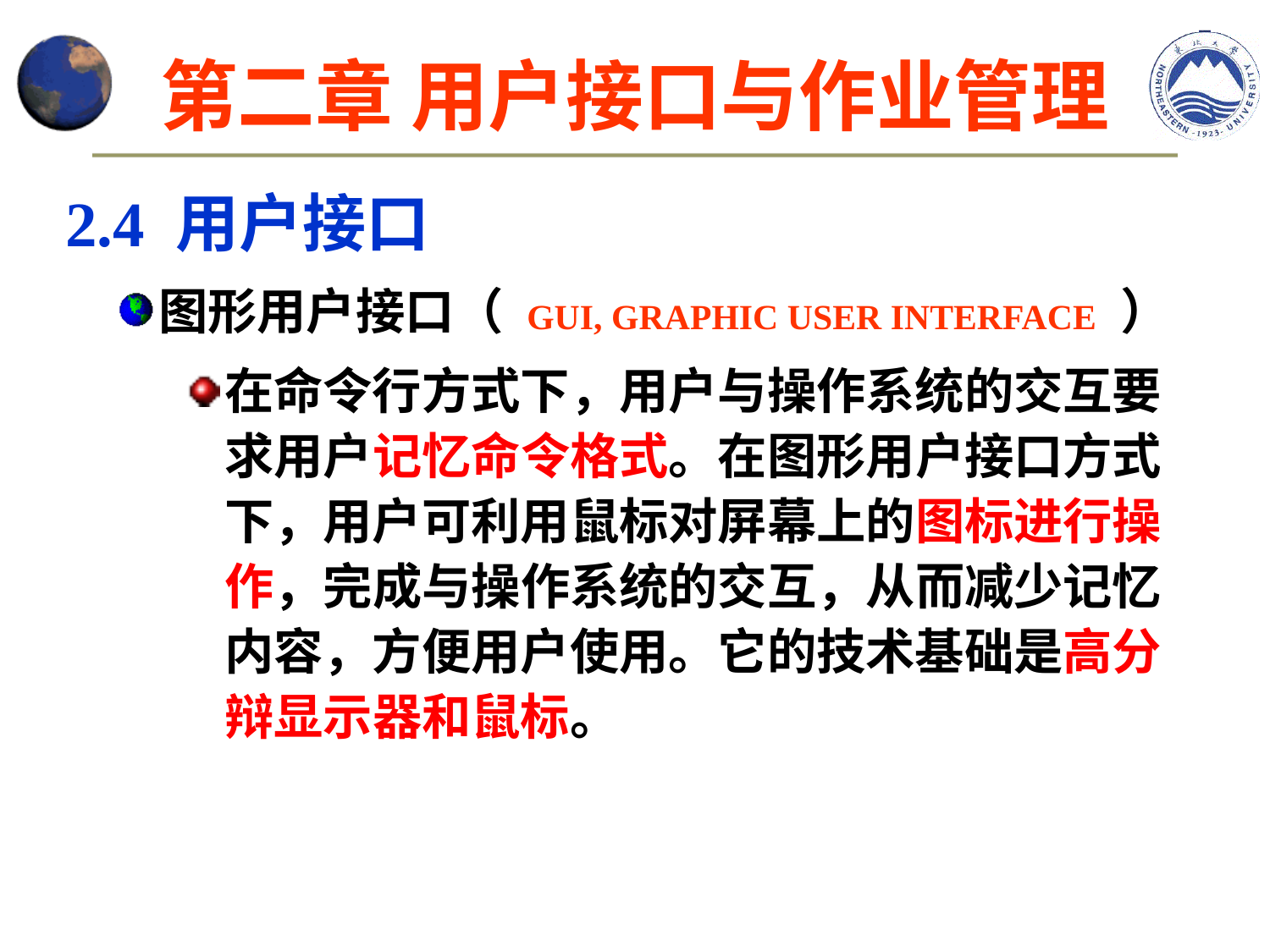

# 第二章 用户接口与作业管理
2.4 用户接口
图形用户接口（ GUI, GRAPHIC USER INTERFACE ）
在命令行方式下，用户与操作系统的交互要求用户记忆命令格式。在图形用户接口方式下，用户可利用鼠标对屏幕上的图标进行操作，完成与操作系统的交互，从而减少记忆内容，方便用户使用。它的技术基础是高分辩显示器和鼠标。